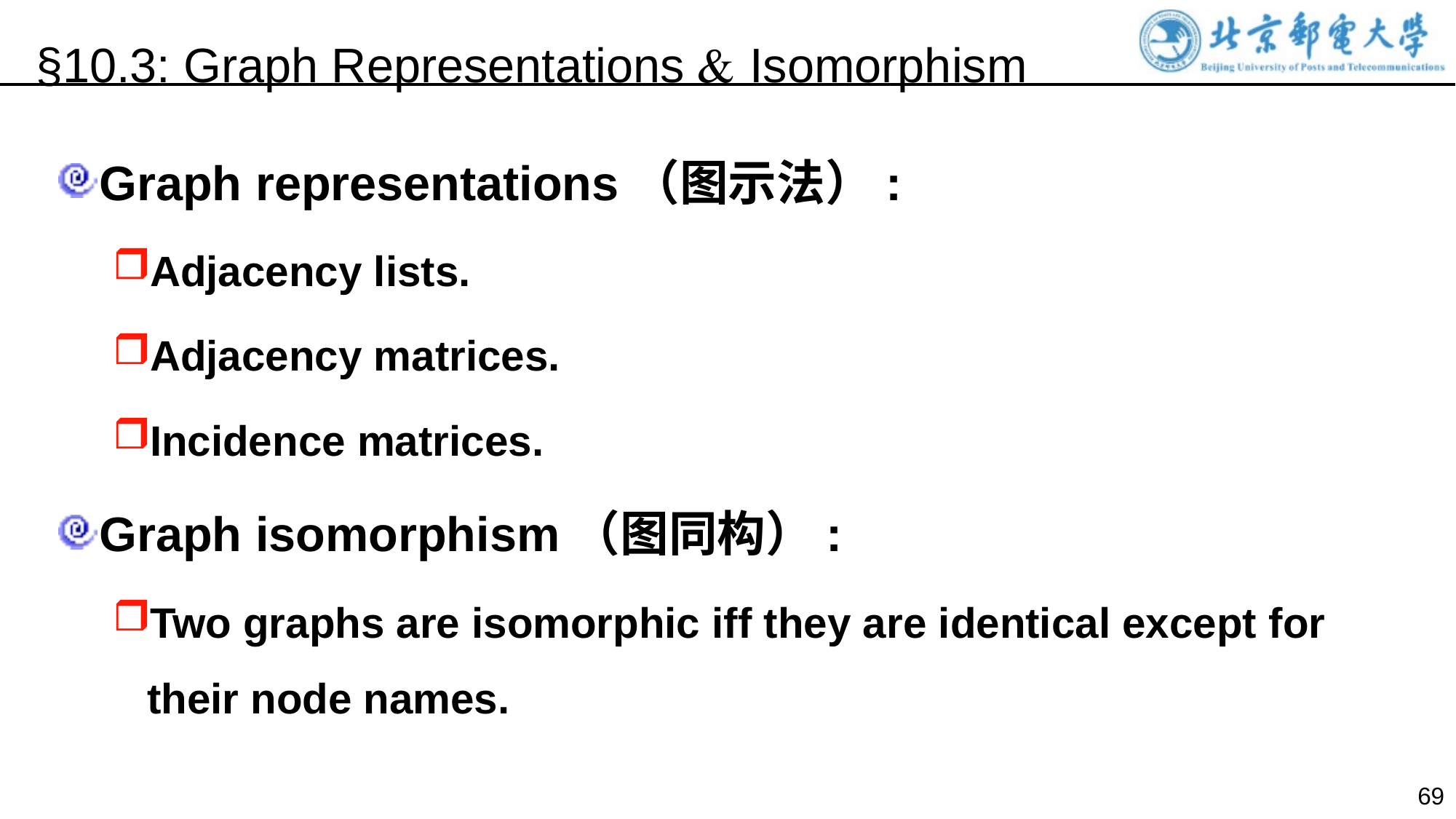

§10.3: Graph Representations & Isomorphism
Graph representations（图示法）:
Adjacency lists.
Adjacency matrices.
Incidence matrices.
Graph isomorphism（图同构）:
Two graphs are isomorphic iff they are identical except for their node names.